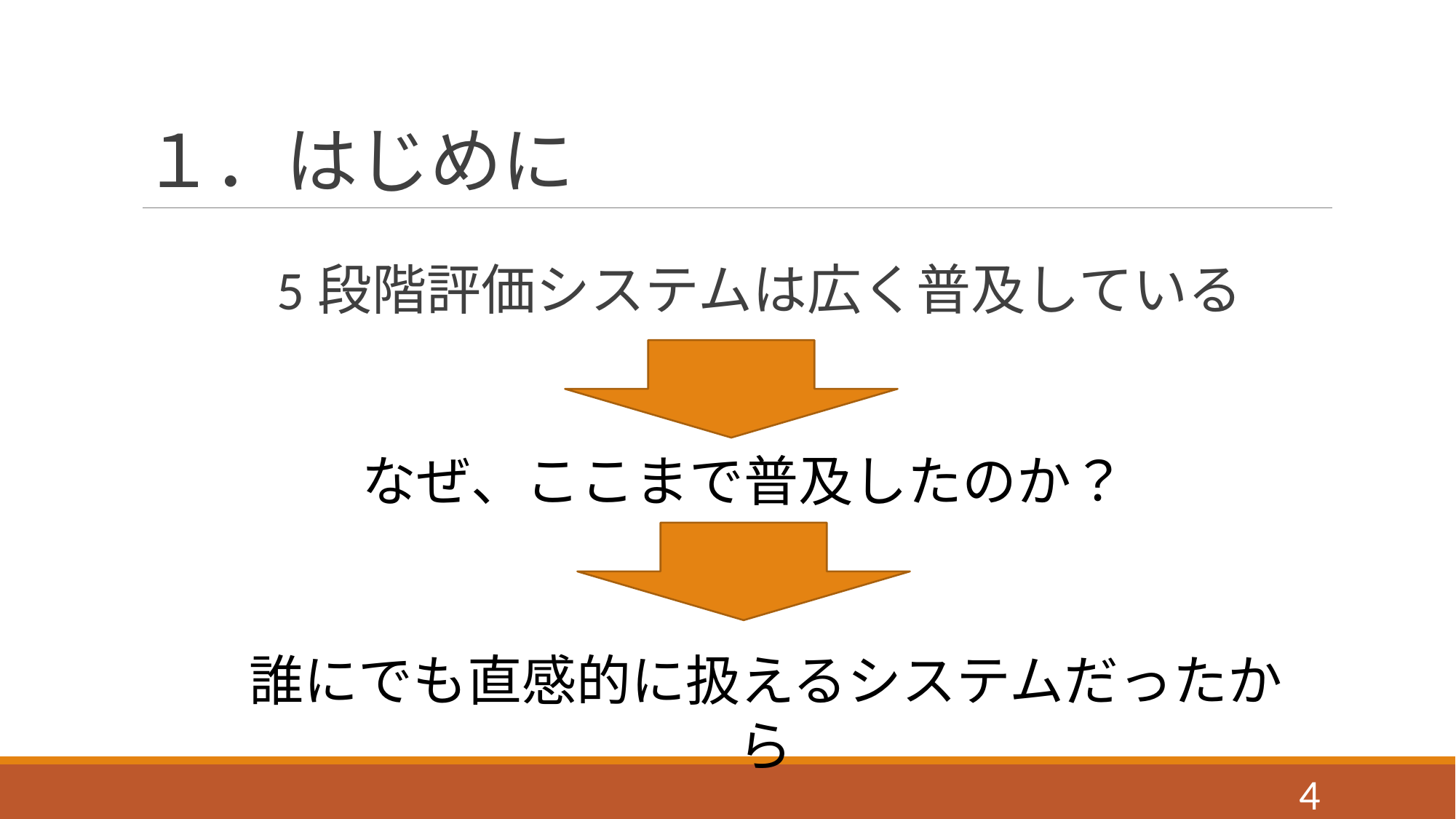

# １．はじめに
5段階評価システムは広く普及している

なぜ、ここまで普及したのか？

誰にでも直感的に扱えるシステムだったから
4